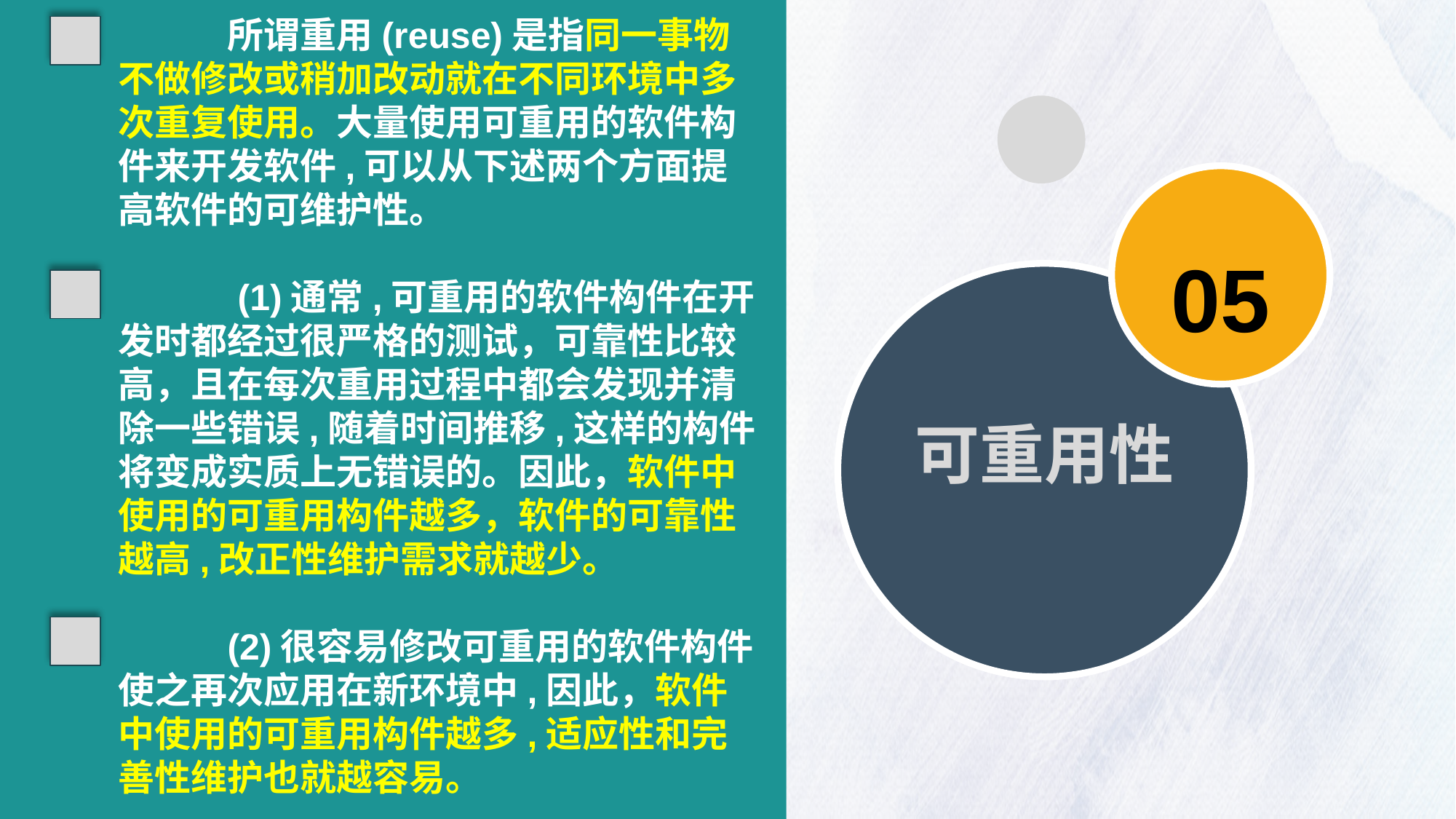

所谓重用(reuse)是指同一事物不做修改或稍加改动就在不同环境中多次重复使用。大量使用可重用的软件构件来开发软件,可以从下述两个方面提高软件的可维护性。

	 (1)通常,可重用的软件构件在开发时都经过很严格的测试，可靠性比较高，且在每次重用过程中都会发现并清除一些错误,随着时间推移,这样的构件将变成实质上无错误的。因此，软件中使用的可重用构件越多，软件的可靠性越高,改正性维护需求就越少。

	(2)很容易修改可重用的软件构件使之再次应用在新环境中,因此，软件中使用的可重用构件越多,适应性和完善性维护也就越容易。

05

可重用性